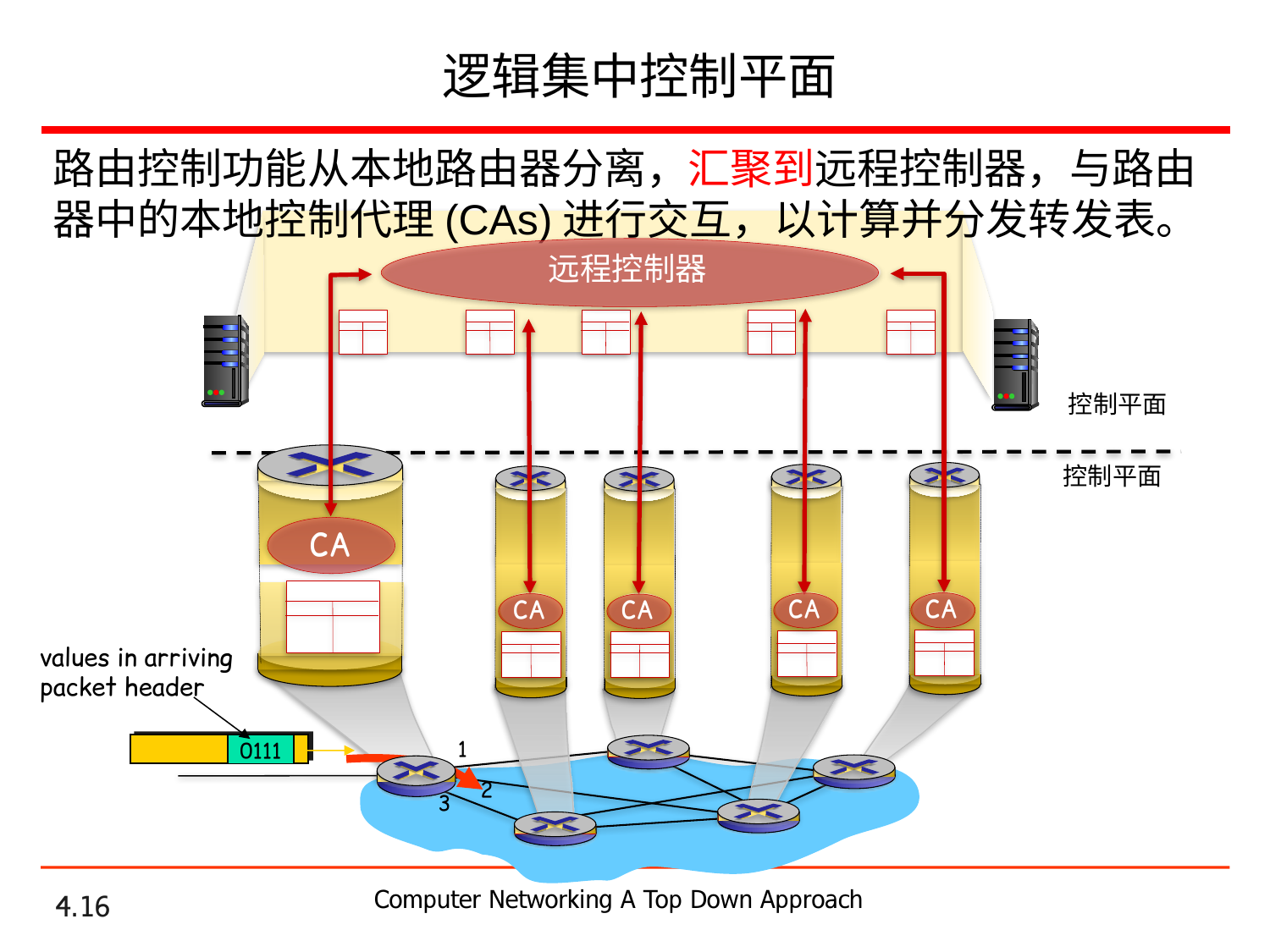

# 逻辑集中控制平面
路由控制功能从本地路由器分离，汇聚到远程控制器，与路由器中的本地控制代理(CAs)进行交互，以计算并分发转发表。

远程控制器

CA
CA

CA

CA

CA

控制平面
控制平面

values in arriving
packet header

0111

1

2
3